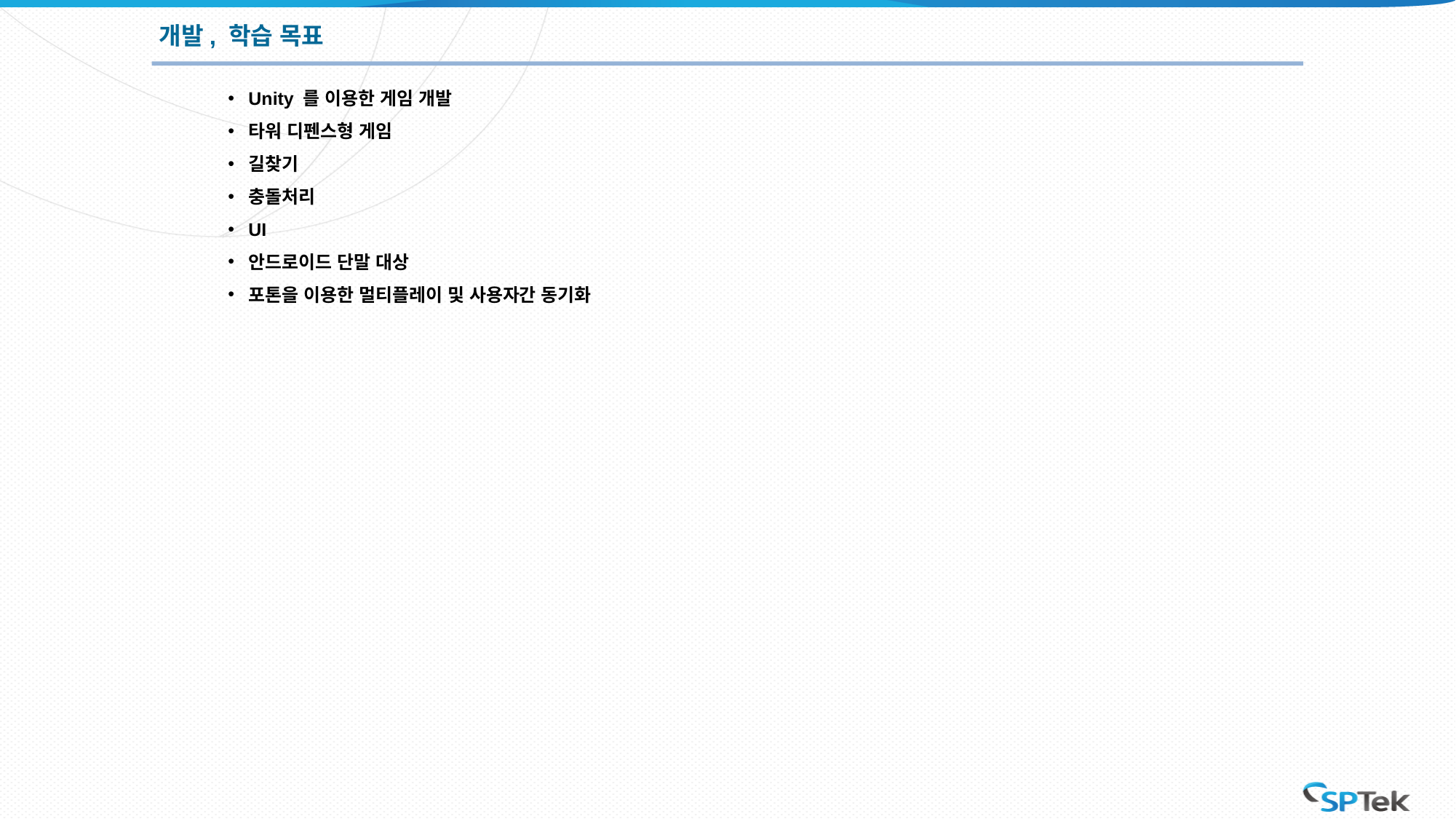

개발, 학습 목표

Unity 를 이용한 게임 개발
타워 디펜스형 게임
길찾기
충돌처리
UI
안드로이드 단말 대상
포톤을 이용한 멀티플레이 및 사용자간 동기화